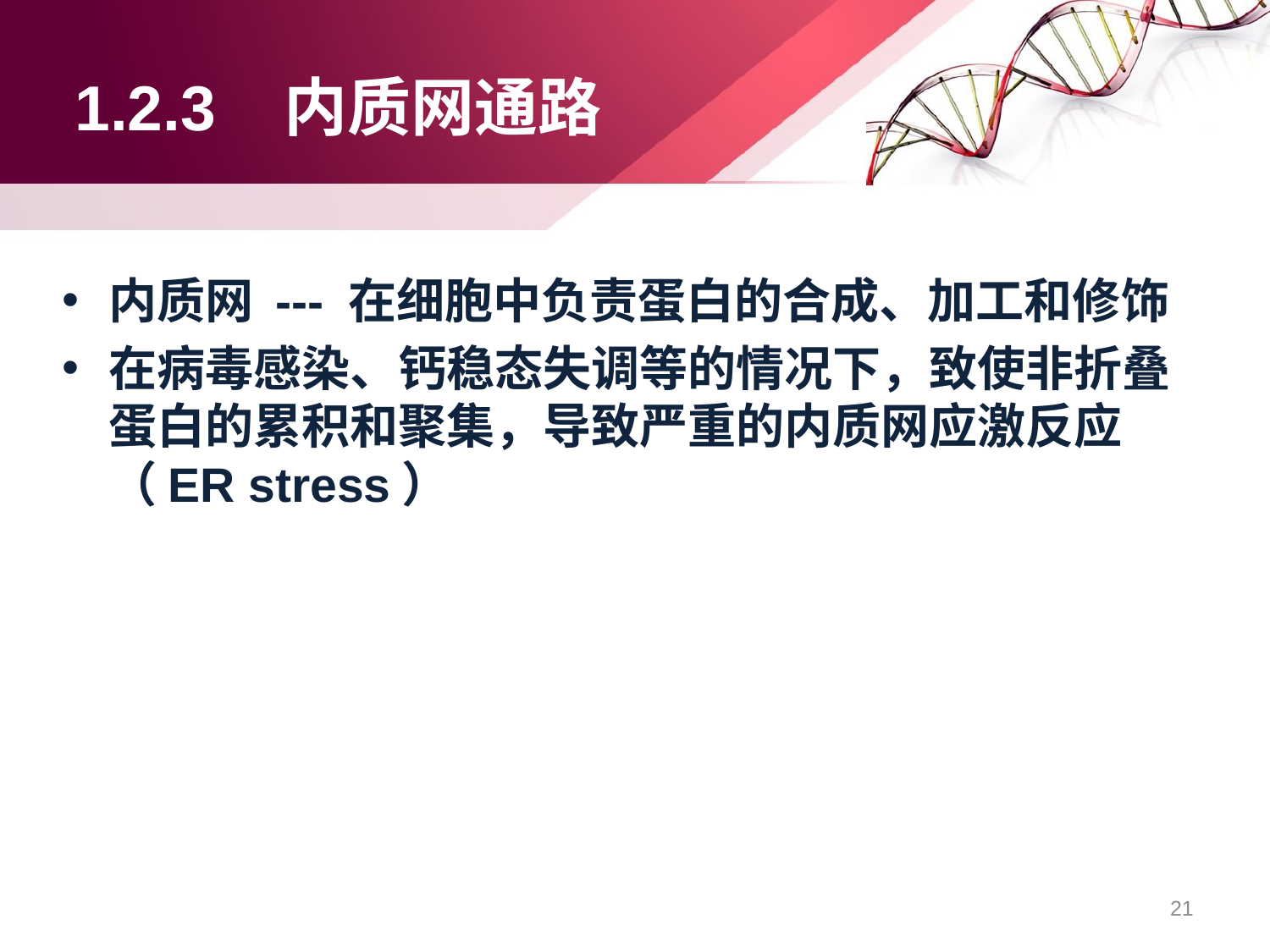

# 1.2.3   内质网通路
内质网 --- 在细胞中负责蛋白的合成、加工和修饰
在病毒感染、钙稳态失调等的情况下，致使非折叠蛋白的累积和聚集，导致严重的内质网应激反应（ER stress）
21